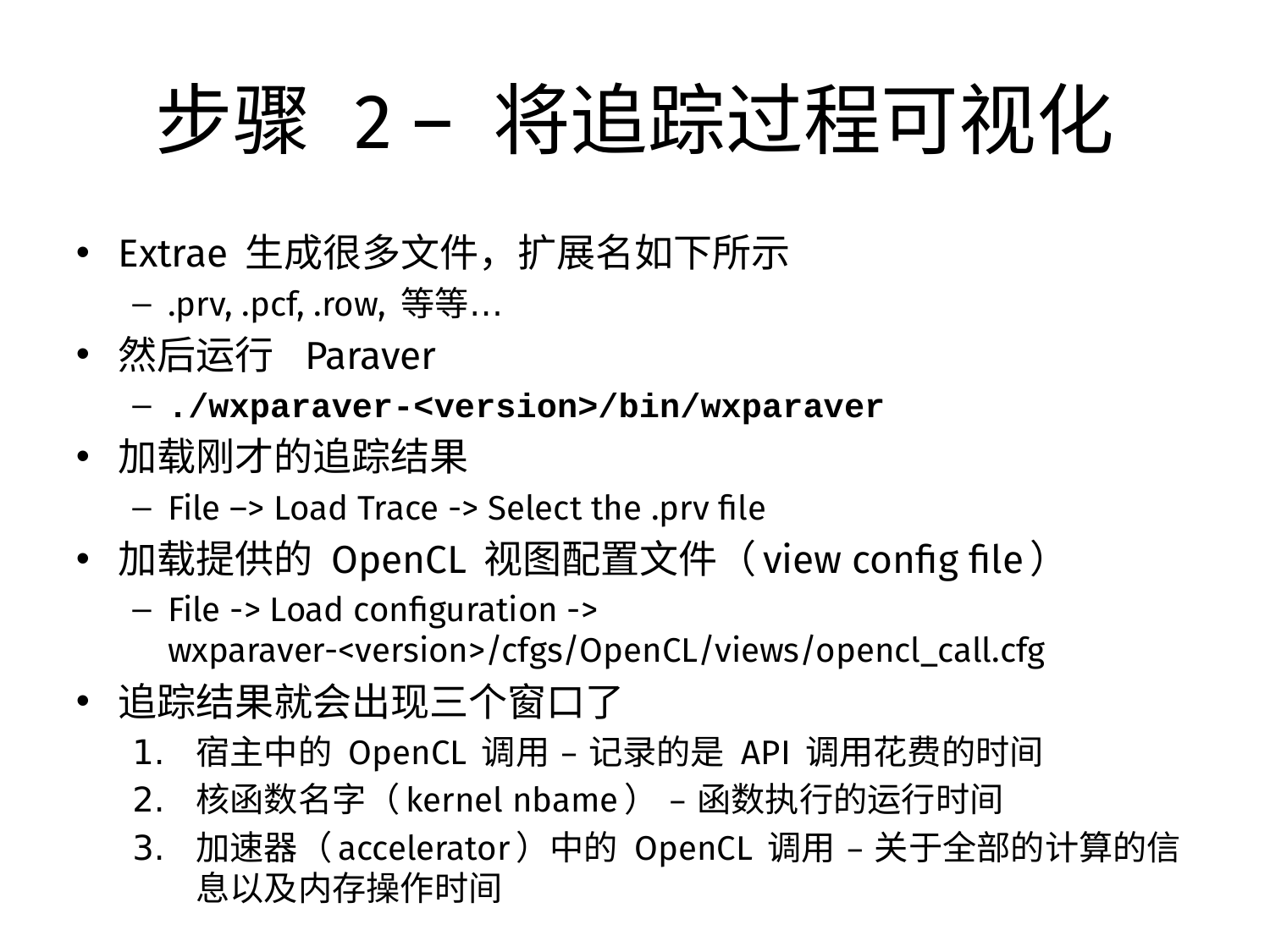

步骤 2 – 将追踪过程可视化
Extrae 生成很多文件，扩展名如下所示
.prv, .pcf, .row, 等等…
然后运行  Paraver
./wxparaver-<version>/bin/wxparaver
加载刚才的追踪结果
File –> Load Trace -> Select the .prv file
加载提供的 OpenCL 视图配置文件（view config file）
File -> Load configuration -> wxparaver-<version>/cfgs/OpenCL/views/opencl_call.cfg
追踪结果就会出现三个窗口了
宿主中的 OpenCL 调用 – 记录的是 API 调用花费的时间
核函数名字（kernel nbame） – 函数执行的运行时间
加速器（accelerator）中的 OpenCL 调用 – 关于全部的计算的信息以及内存操作时间